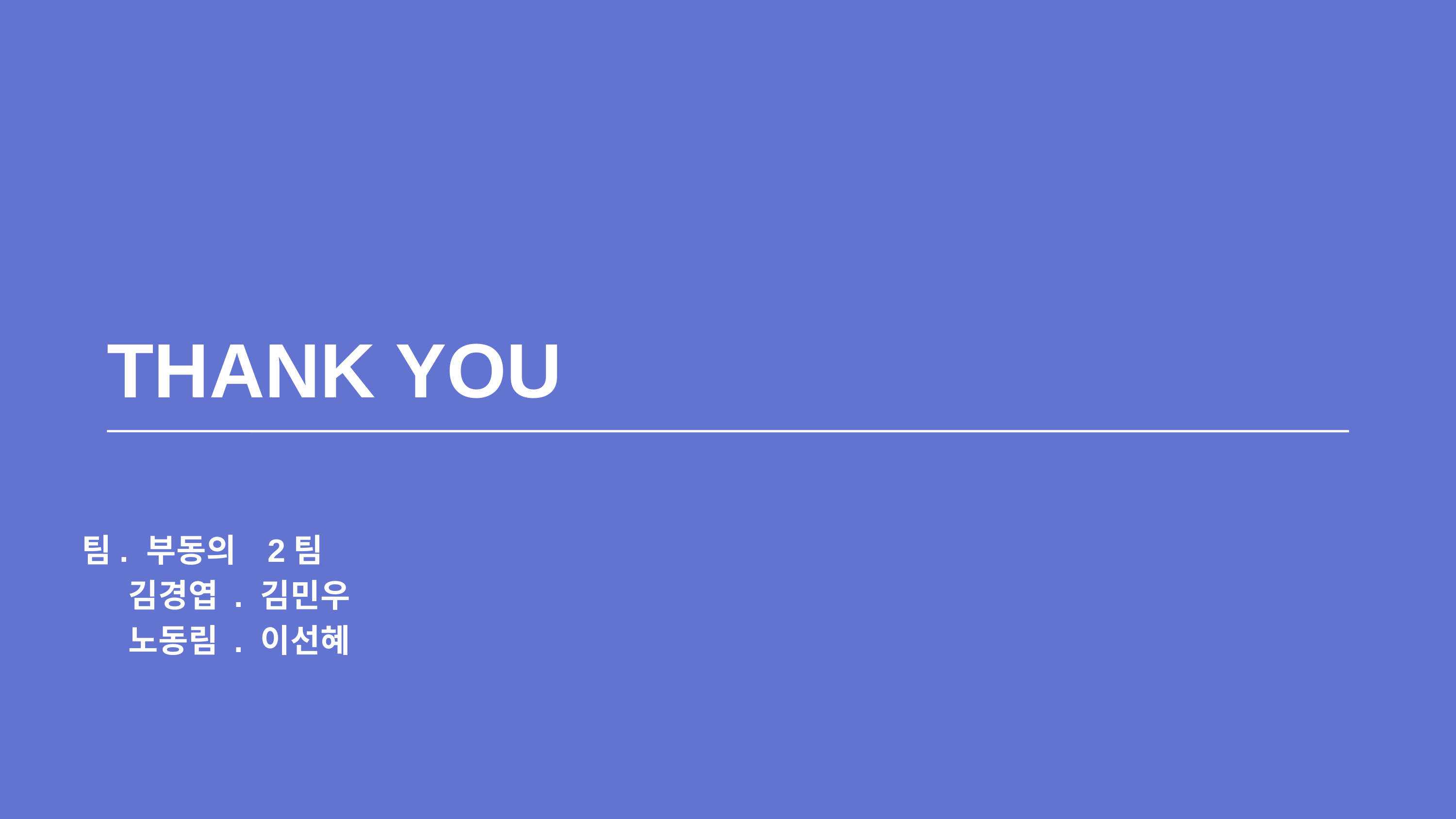

THANK YOU

팀. 부동의   2팀
     김경엽 . 김민우
     노동림 . 이선혜